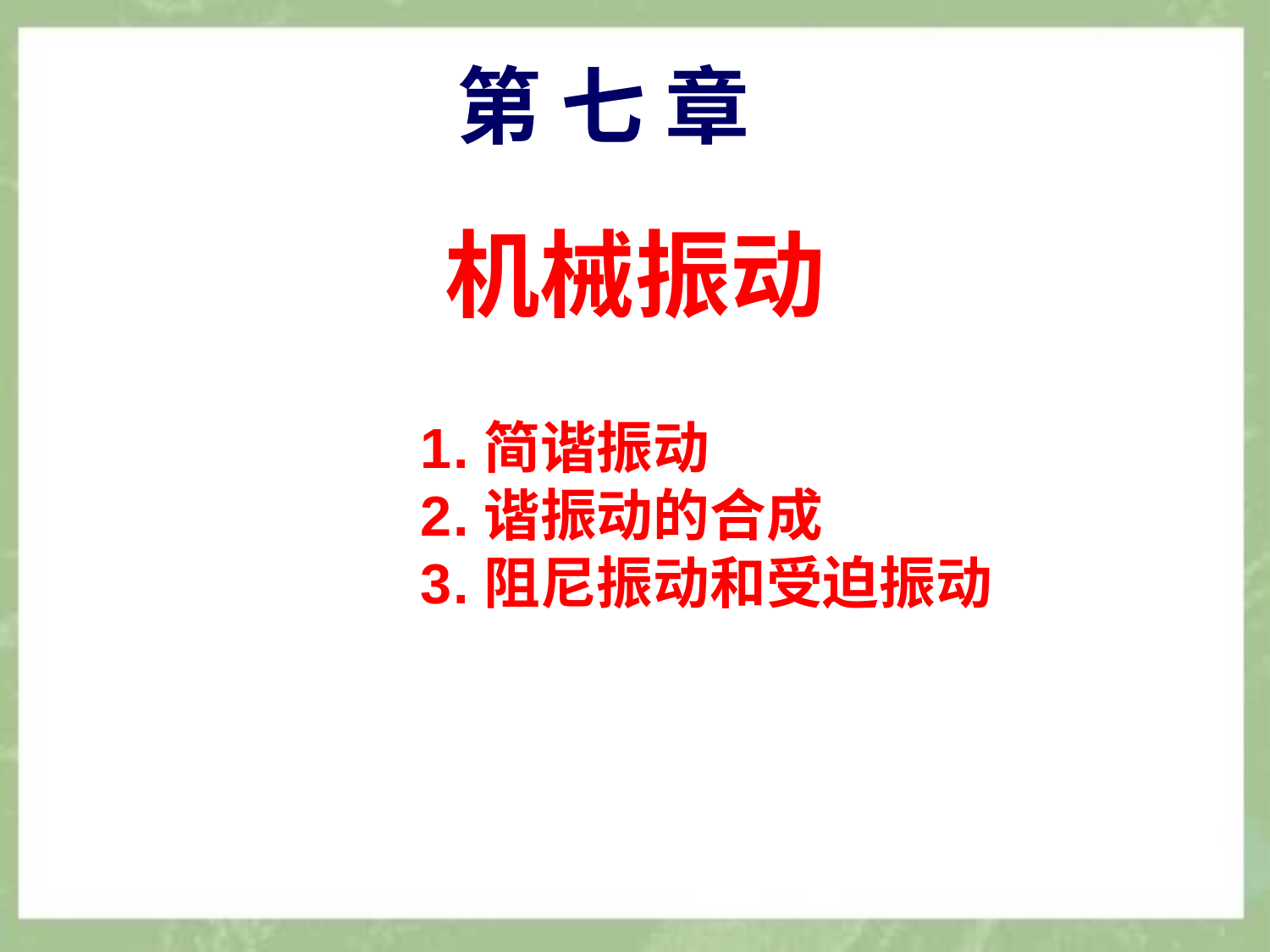

第 七 章

机械振动
简谐振动
谐振动的合成
阻尼振动和受迫振动